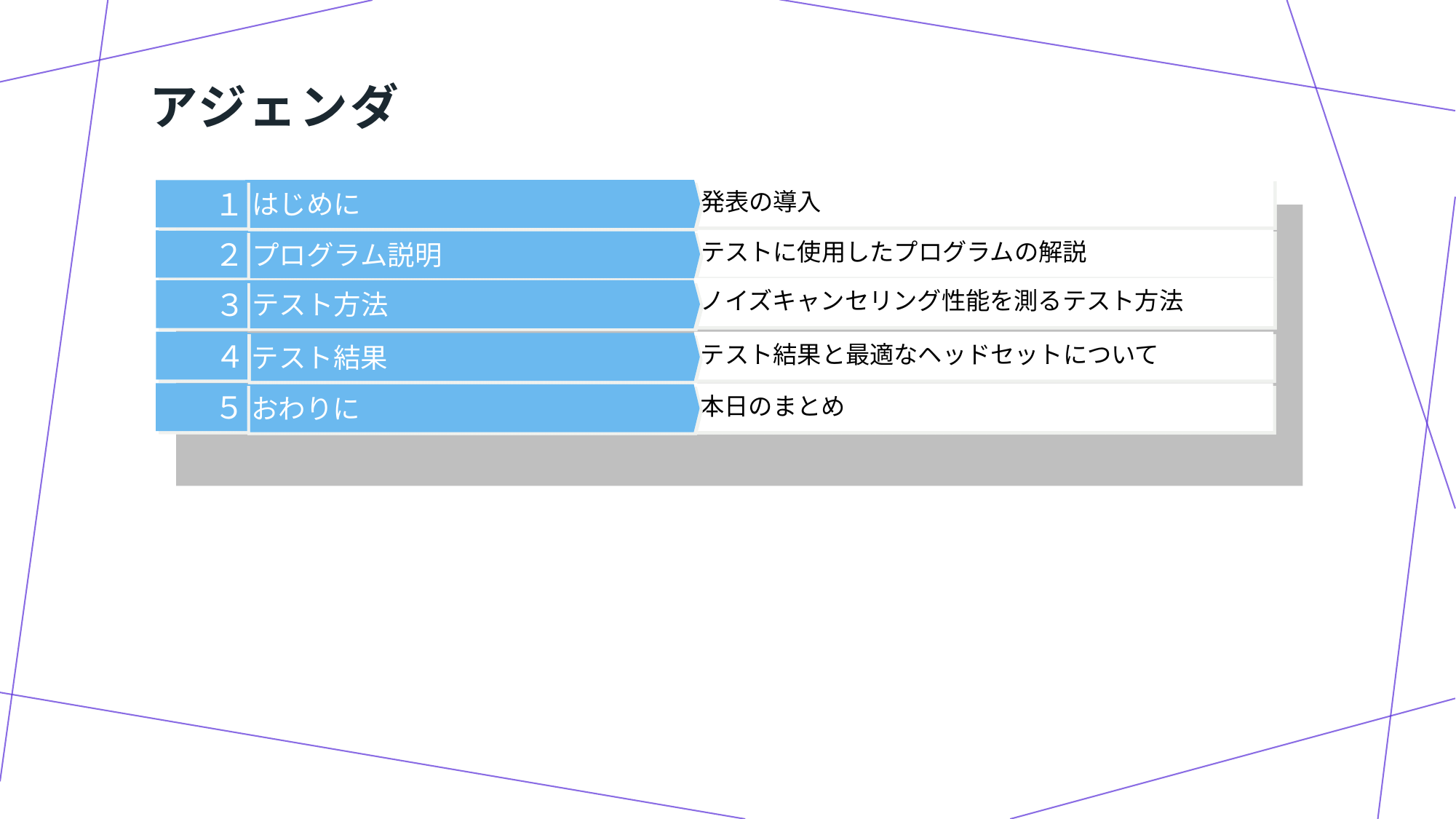

# アジェンダ
発表の導入
はじめに
１

テストに使用したプログラムの解説
プログラム説明
２
ノイズキャンセリング性能を測るテスト方法
３
テスト方法
４
テスト結果と最適なヘッドセットについて
テスト結果
５
本日のまとめ
おわりに